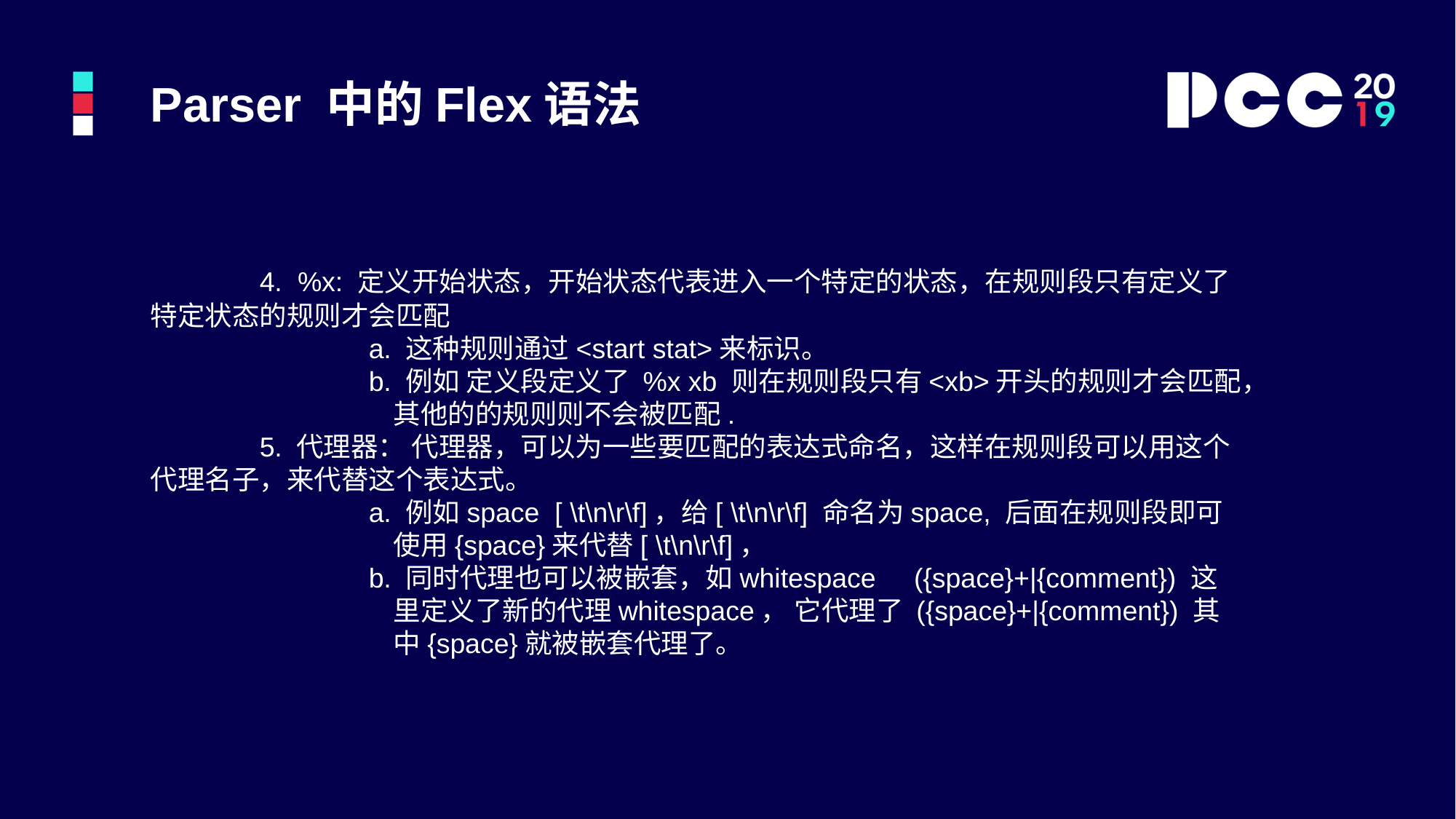

Parser 中的Flex语法
	4.  %x: 定义开始状态，开始状态代表进入一个特定的状态，在规则段只有定义了特定状态的规则才会匹配
		a. 这种规则通过<start stat>来标识。
		b. 例如 定义段定义了 %x xb 则在规则段只有<xb>开头的规则才会匹配，		    其他的的规则则不会被匹配.
	5. 代理器： 代理器，可以为一些要匹配的表达式命名，这样在规则段可以用这个代理名子，来代替这个表达式。
		a. 例如space  [ \t\n\r\f]，给[ \t\n\r\f] 命名为space, 后面在规则段即可			    使用{space}来代替[ \t\n\r\f]，
		b. 同时代理也可以被嵌套，如whitespace     ({space}+|{comment}) 这			    里定义了新的代理whitespace， 它代理了 ({space}+|{comment}) 其			    中{space}就被嵌套代理了。